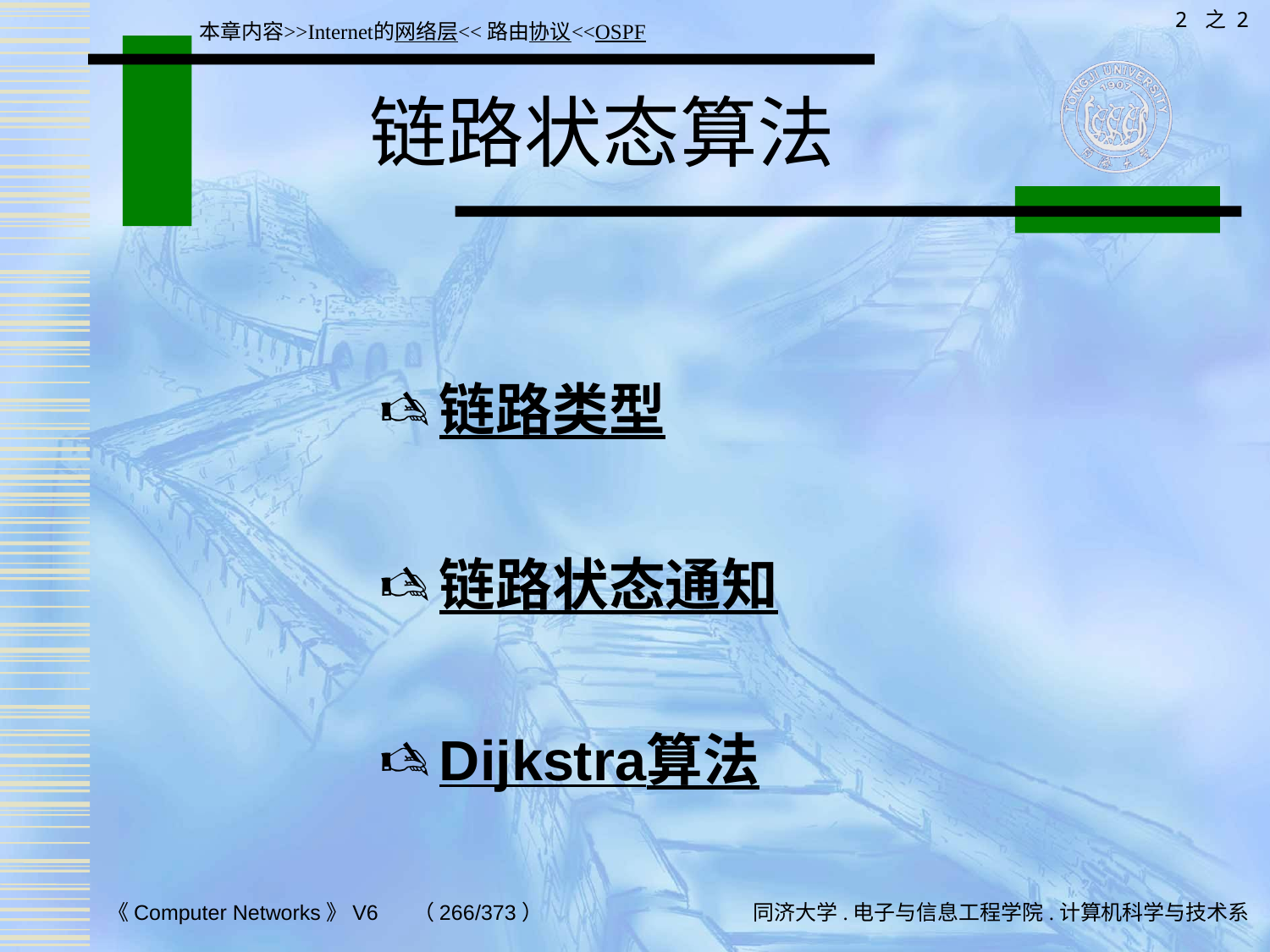

2 之 2
本章内容>>Internet的网络层<<路由协议<<OSPF
# 链路状态算法
链路类型
链路状态通知
Dijkstra算法